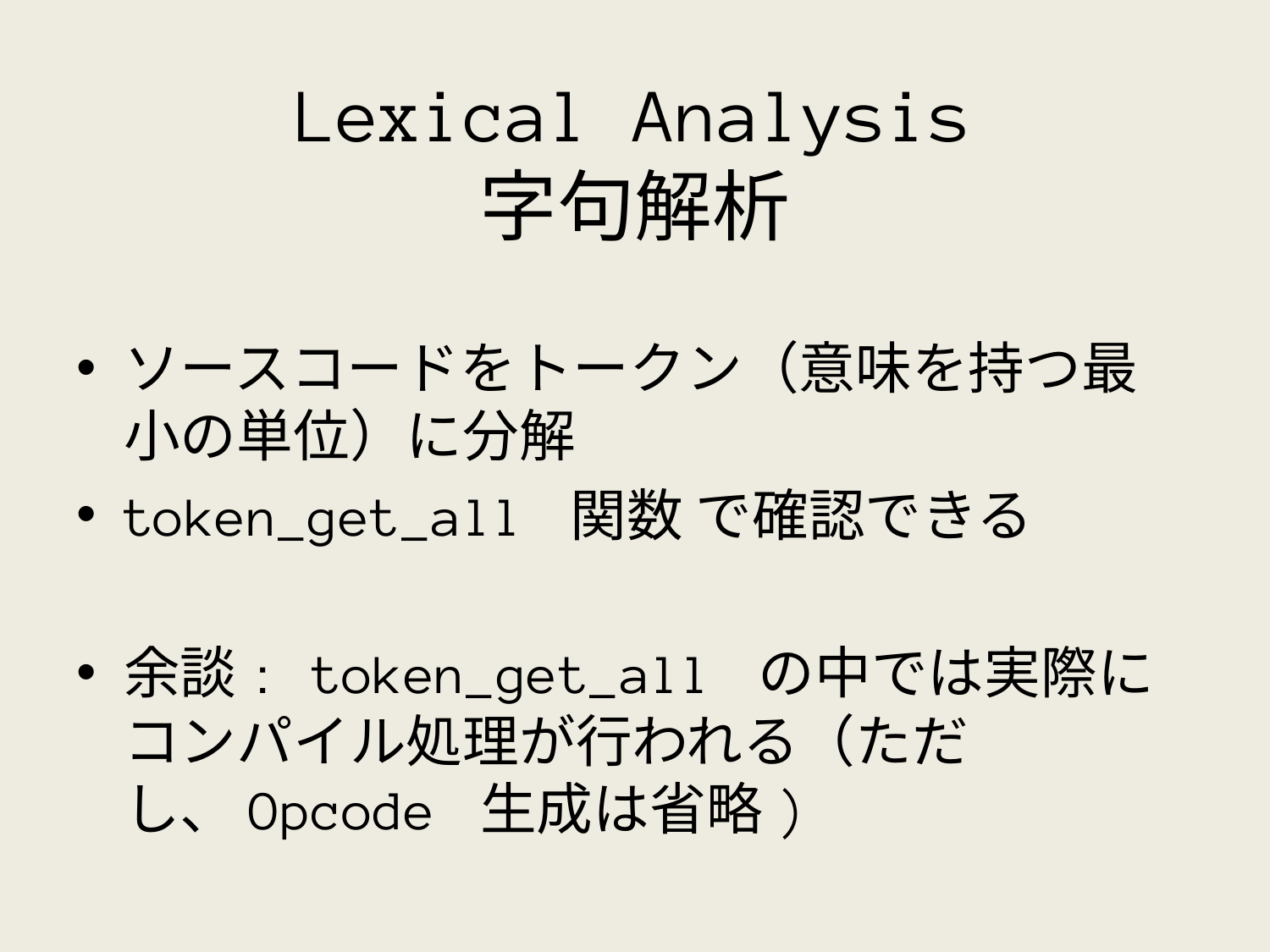

# Lexical Analysis 字句解析
ソースコードをトークン（意味を持つ最小の単位）に分解
token_get_all 関数 で確認できる

余談: token_get_all の中では実際にコンパイル処理が行われる（ただし、Opcode 生成は省略)